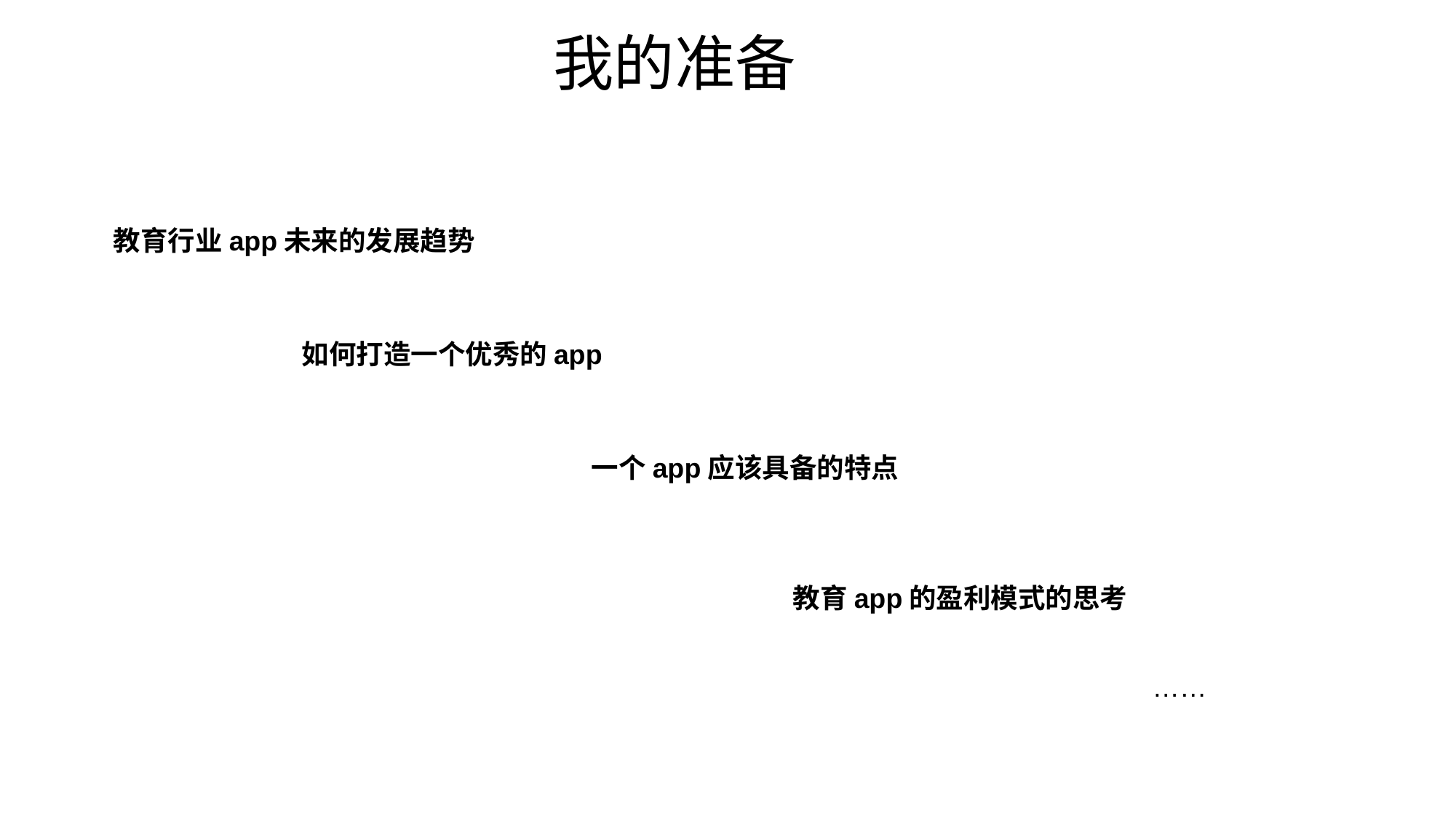

# 我的准备
教育行业app未来的发展趋势
如何打造一个优秀的app
一个app应该具备的特点
 教育app的盈利模式的思考
……